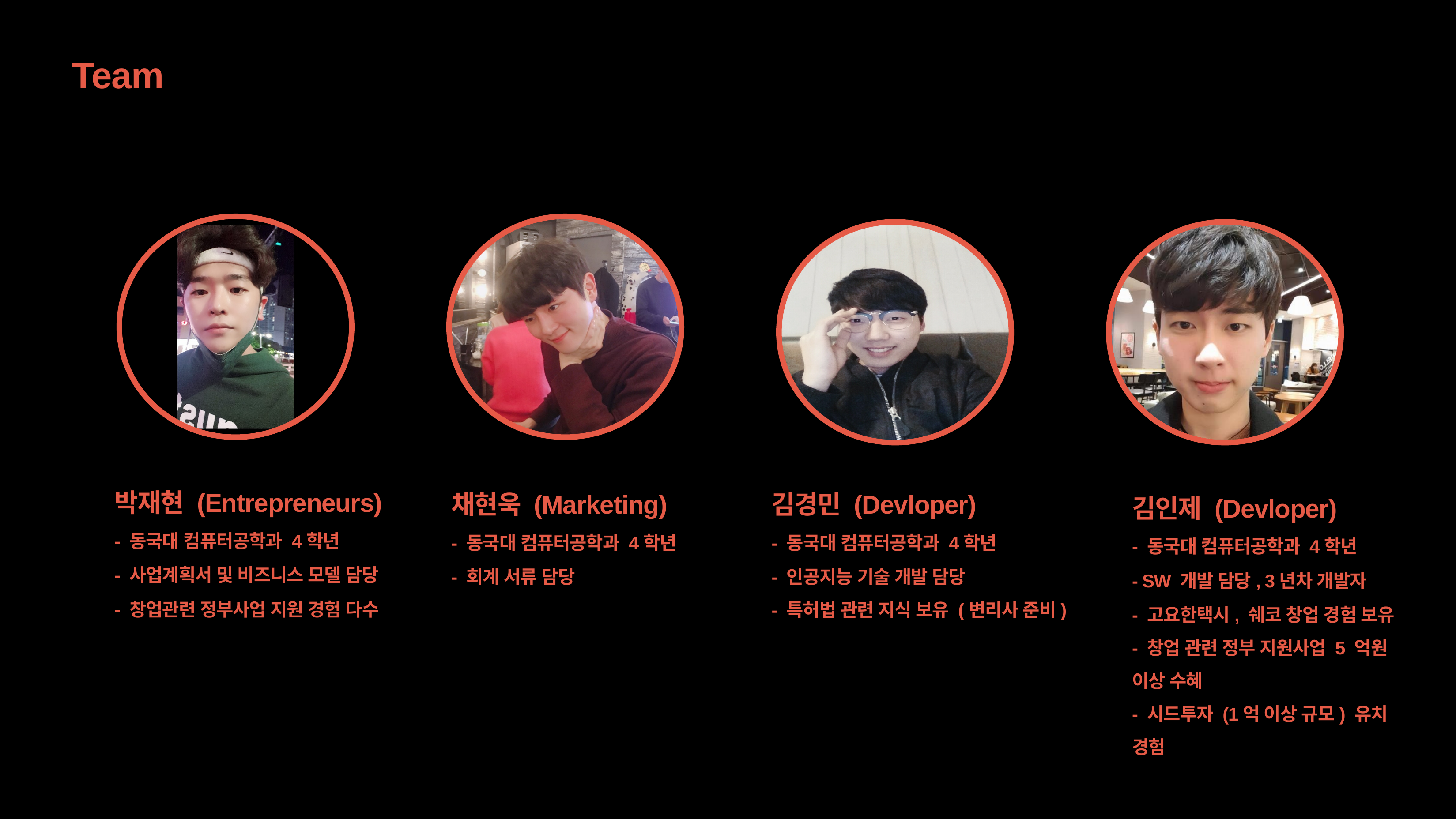

Team

박재현 (Entrepreneurs)
- 동국대 컴퓨터공학과 4학년
- 사업계획서 및 비즈니스 모델 담당
- 창업관련 정부사업 지원 경험 다수
채현욱 (Marketing)
- 동국대 컴퓨터공학과 4학년
- 회계 서류 담당
김경민 (Devloper)
- 동국대 컴퓨터공학과 4학년
- 인공지능 기술 개발 담당
- 특허법 관련 지식 보유 (변리사 준비)
김인제 (Devloper)
- 동국대 컴퓨터공학과 4학년
- SW 개발 담당, 3년차 개발자
- 고요한택시, 쉐코 창업 경험 보유
- 창업 관련 정부 지원사업 5 억원 이상 수혜
- 시드투자 (1억 이상 규모) 유치 경험